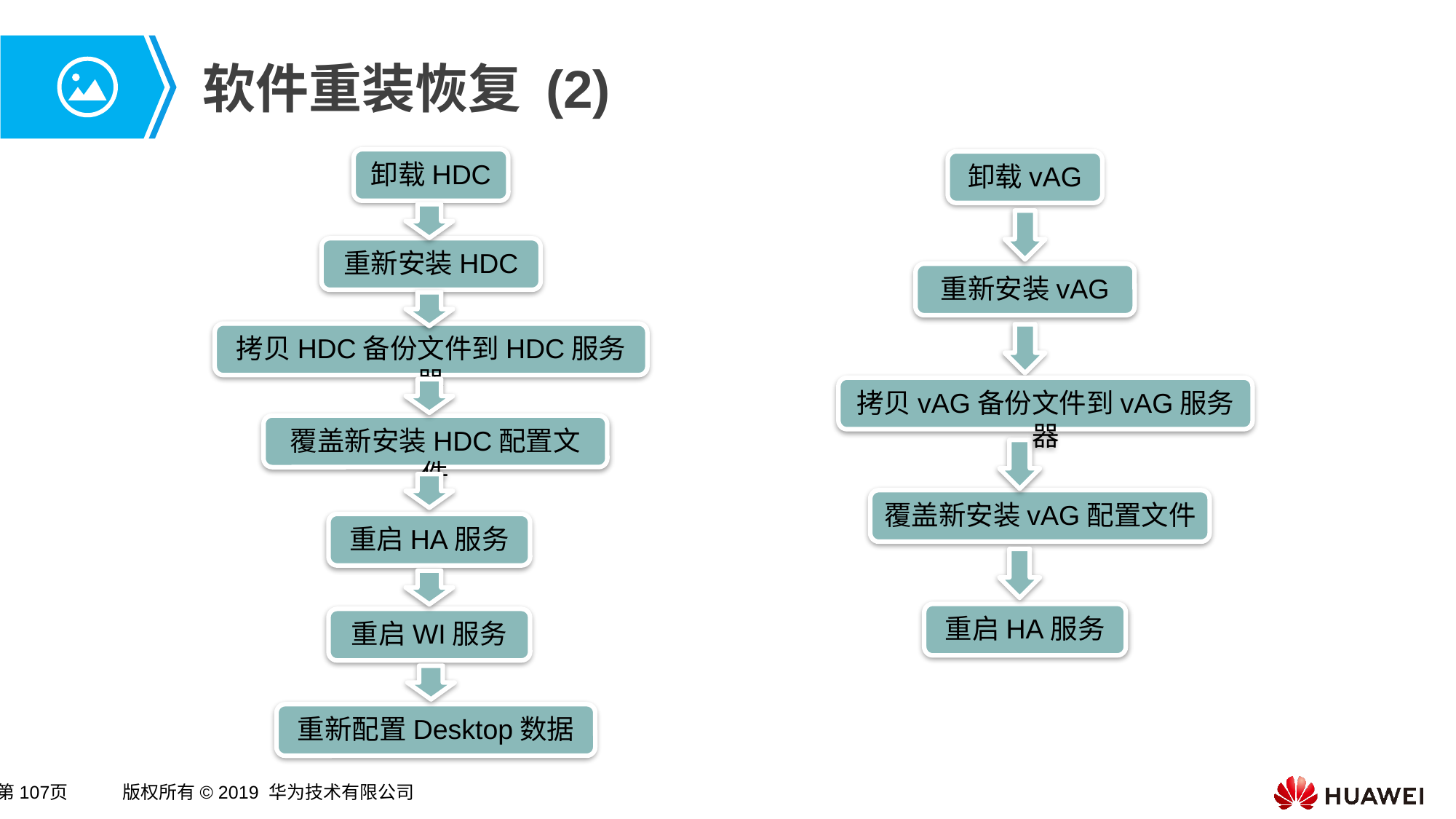

# 软件重装恢复 (2)
卸载HDC
卸载vAG

重新安装HDC
重新安装vAG

拷贝HDC备份文件到HDC服务器

拷贝vAG备份文件到vAG服务器

覆盖新安装HDC配置文件

覆盖新安装vAG配置文件
重启HA服务

重启HA服务
重启WI服务

重新配置Desktop数据